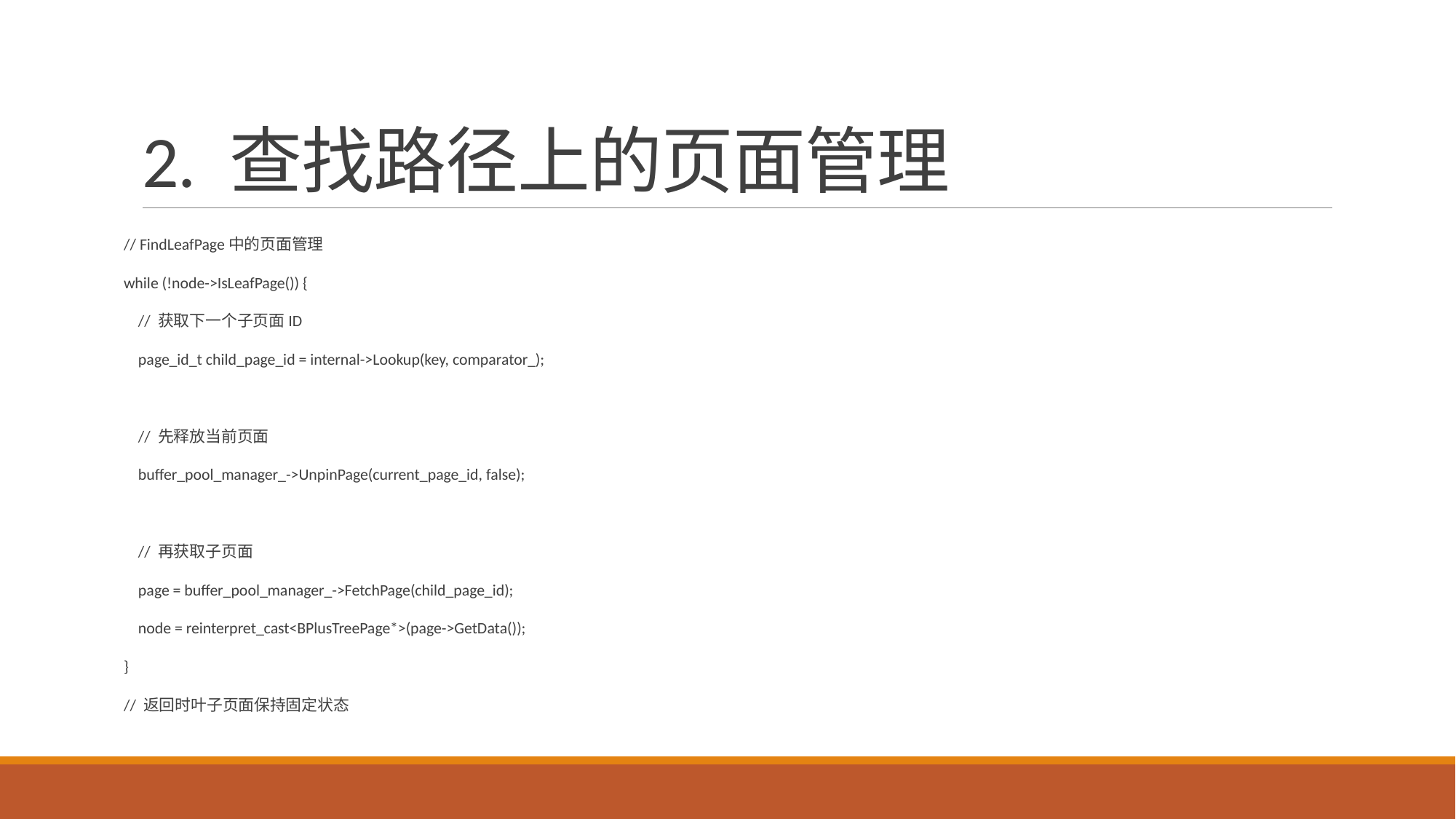

# 2. 查找路径上的页面管理
// FindLeafPage中的页面管理
while (!node->IsLeafPage()) {
    // 获取下一个子页面ID
    page_id_t child_page_id = internal->Lookup(key, comparator_);

    // 先释放当前页面
    buffer_pool_manager_->UnpinPage(current_page_id, false);

    // 再获取子页面
    page = buffer_pool_manager_->FetchPage(child_page_id);
    node = reinterpret_cast<BPlusTreePage*>(page->GetData());
}
// 返回时叶子页面保持固定状态